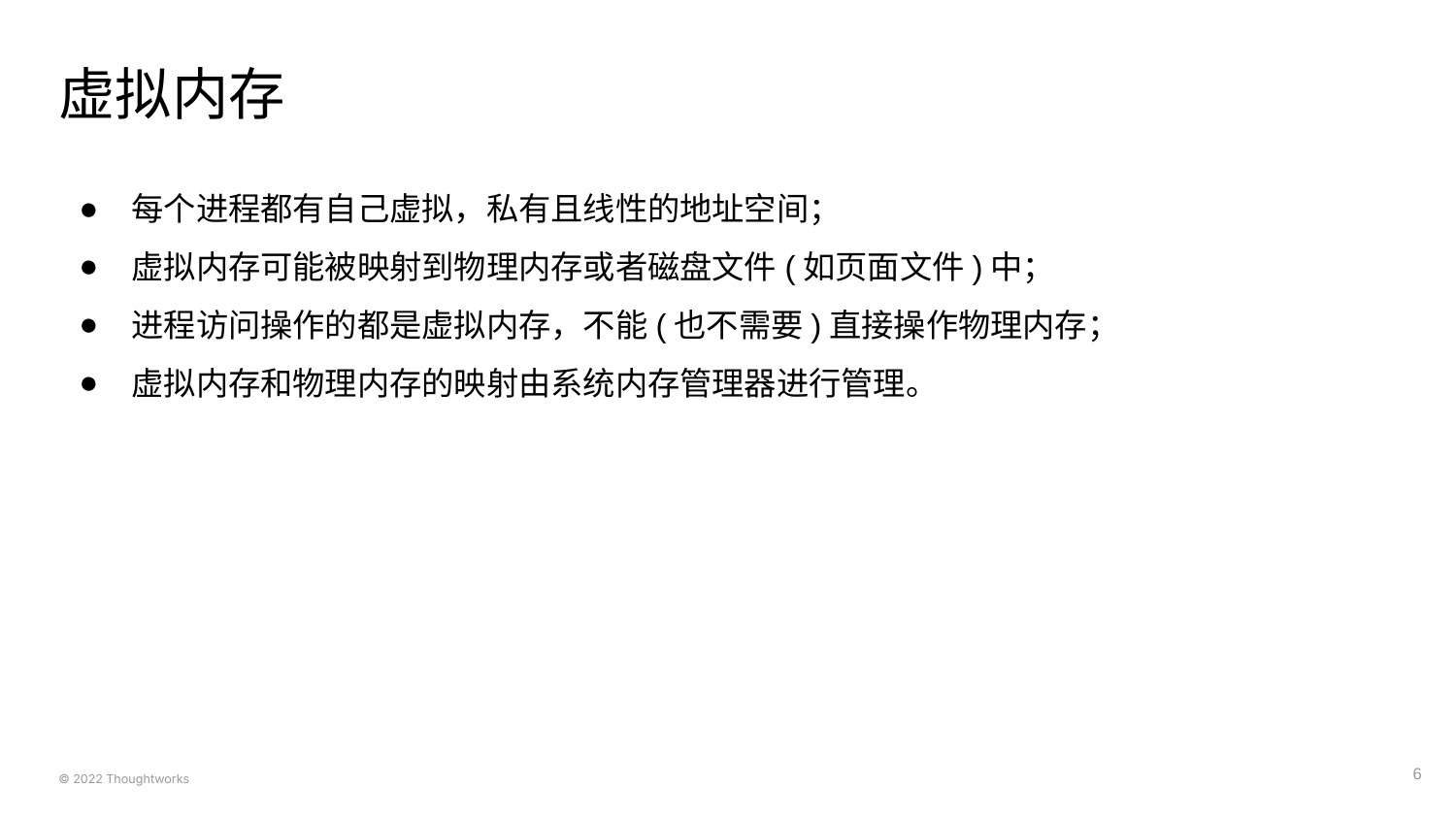

# 虚拟内存

每个进程都有自己虚拟，私有且线性的地址空间；
虚拟内存可能被映射到物理内存或者磁盘文件(如页面文件)中；
进程访问操作的都是虚拟内存，不能(也不需要)直接操作物理内存；
虚拟内存和物理内存的映射由系统内存管理器进行管理。

6